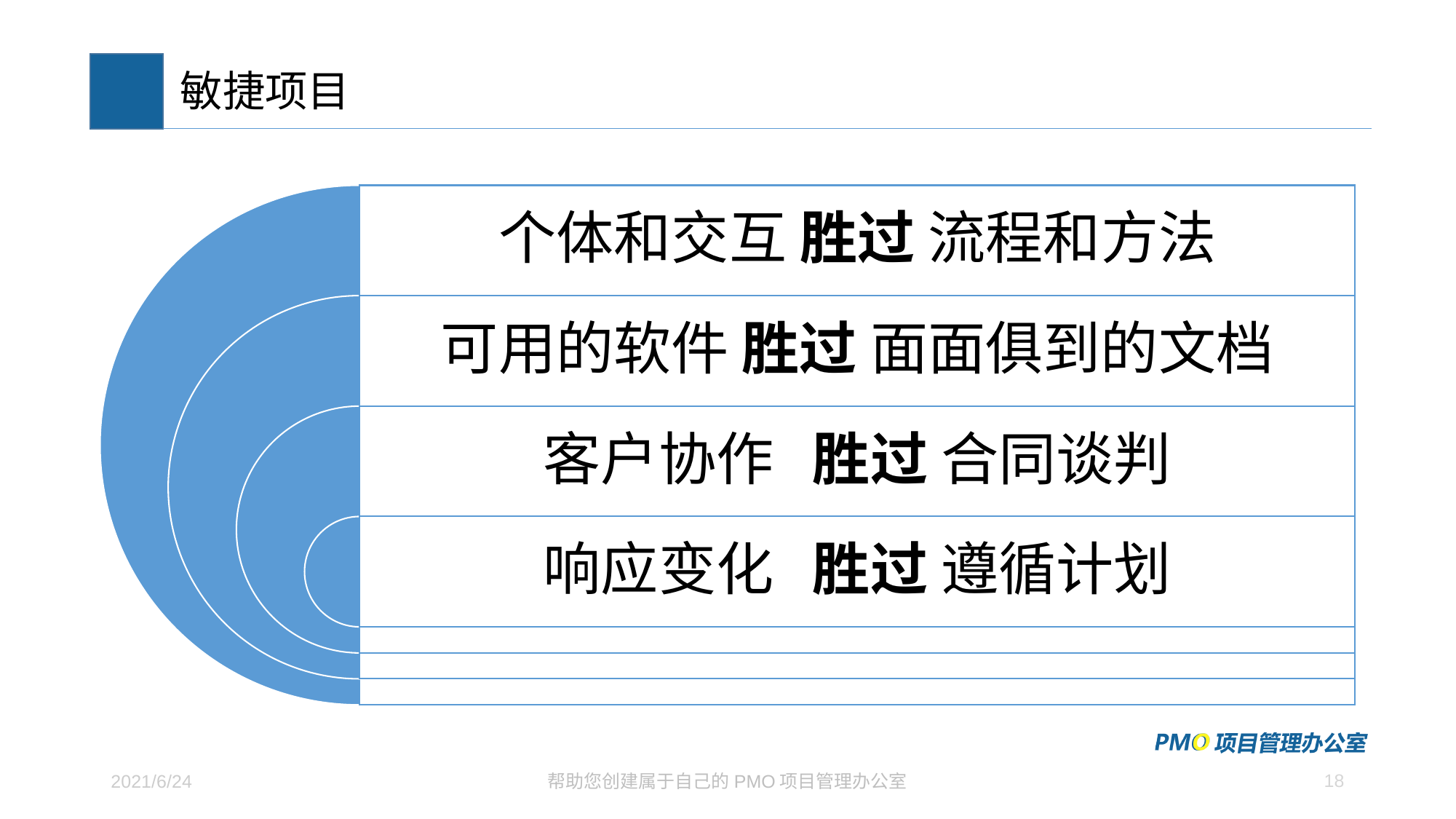

# 敏捷项目
个体和交互 胜过 流程和方法
可用的软件 胜过 面面俱到的文档
客户协作   胜过 合同谈判
响应变化   胜过 遵循计划
18
2021/6/24
帮助您创建属于自己的PMO项目管理办公室